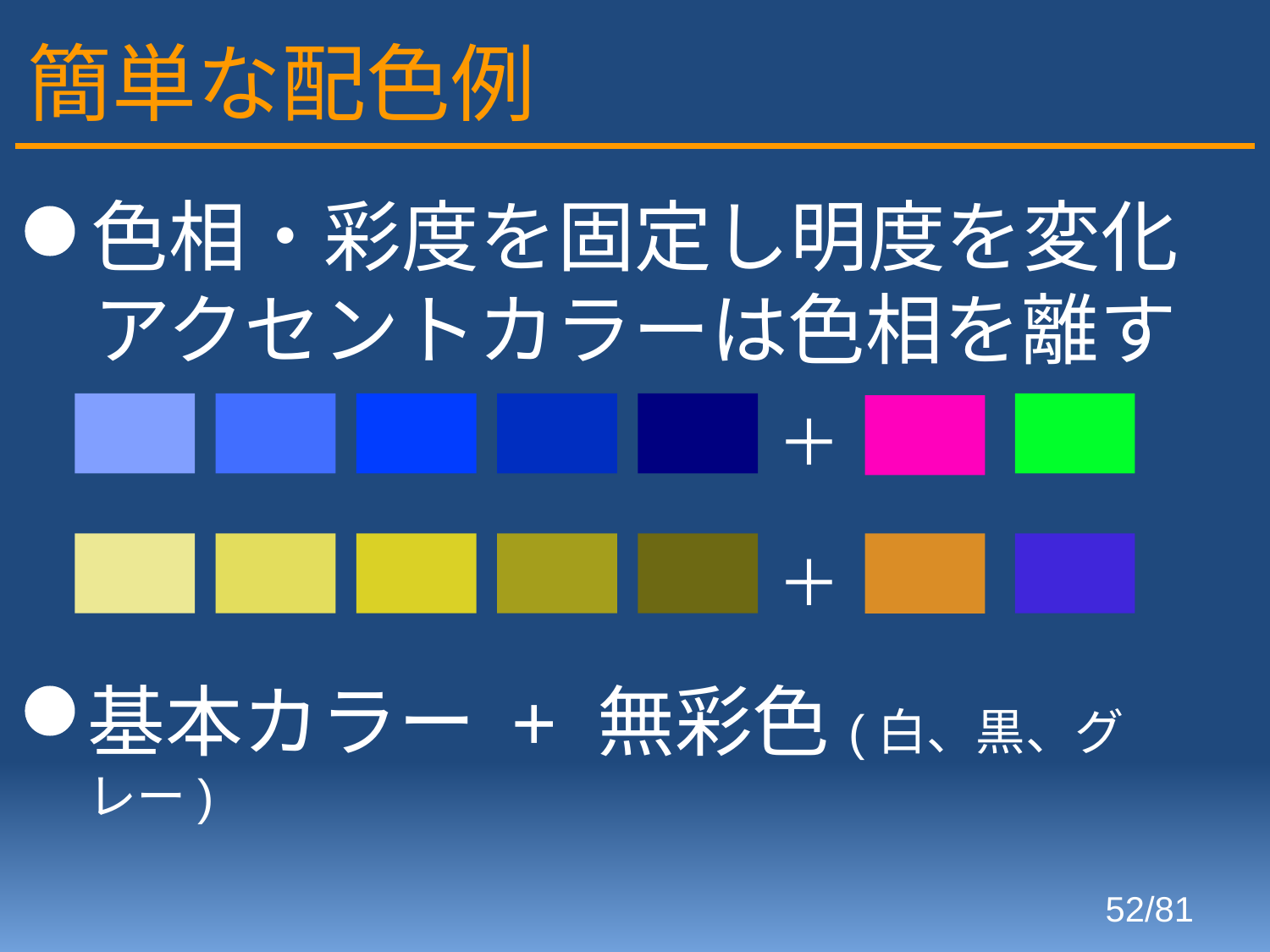

# 簡単な配色例
色相・彩度を固定し明度を変化
アクセントカラーは色相を離す

＋

＋
基本カラー + 無彩色(白、黒、グレー)

52/81